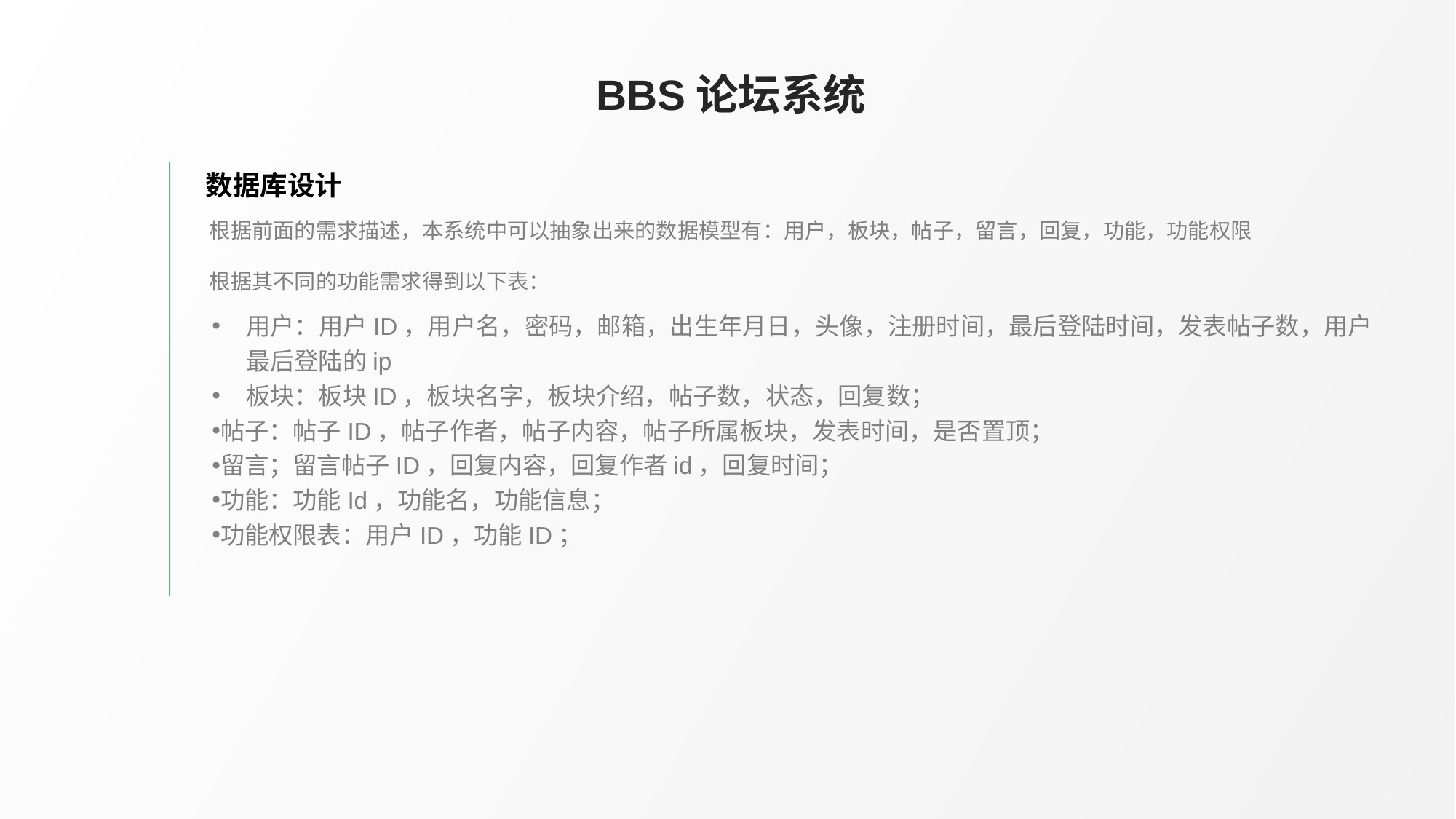

BBS论坛系统
数据库设计
用户：用户ID，用户名，密码，邮箱，出生年月日，头像，注册时间，最后登陆时间，发表帖子数，用户最后登陆的ip
板块：板块ID，板块名字，板块介绍，帖子数，状态，回复数；
帖子：帖子ID，帖子作者，帖子内容，帖子所属板块，发表时间，是否置顶；
留言；留言帖子ID，回复内容，回复作者id，回复时间；
功能：功能Id，功能名，功能信息；
功能权限表：用户ID，功能ID；

根据前面的需求描述，本系统中可以抽象出来的数据模型有：用户，板块，帖子，留言，回复，功能，功能权限

根据其不同的功能需求得到以下表：